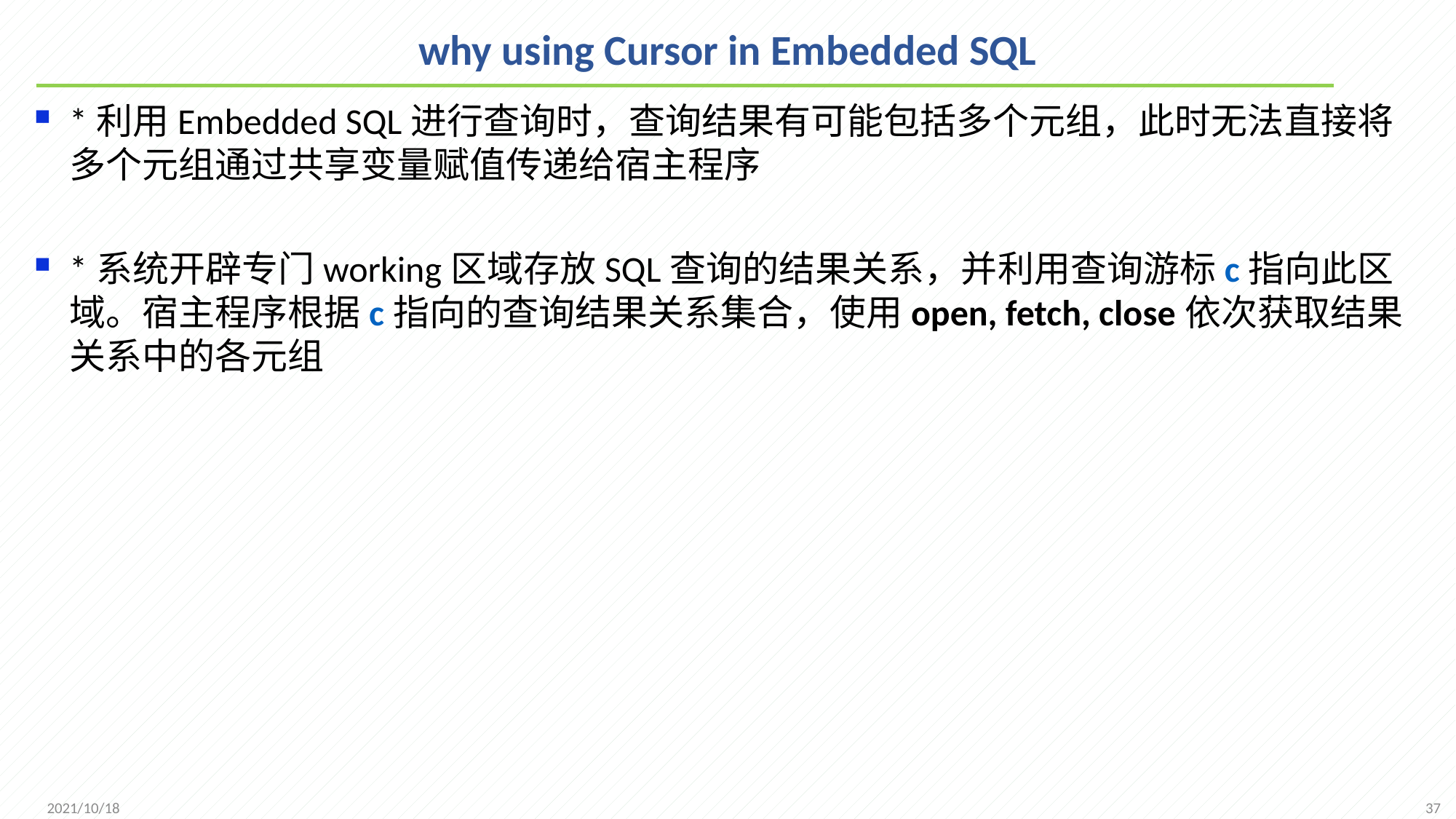

# why using Cursor in Embedded SQL
*利用Embedded SQL进行查询时，查询结果有可能包括多个元组，此时无法直接将多个元组通过共享变量赋值传递给宿主程序

*系统开辟专门working区域存放SQL查询的结果关系，并利用查询游标c指向此区域。宿主程序根据c指向的查询结果关系集合，使用open, fetch, close依次获取结果关系中的各元组

37
2021/10/18